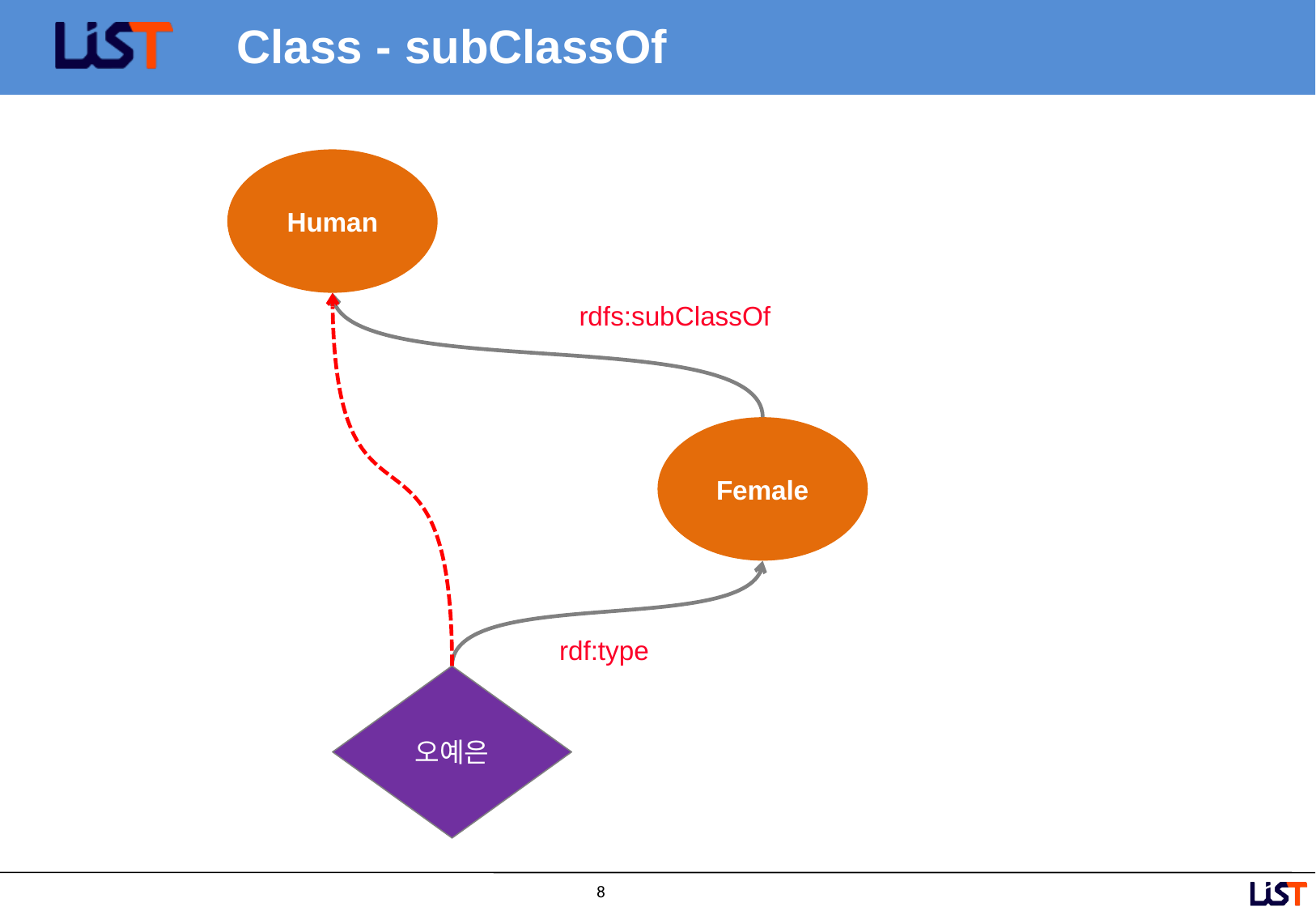

# Class - subClassOf
Human
rdfs:subClassOf
Female
rdf:type
오예은